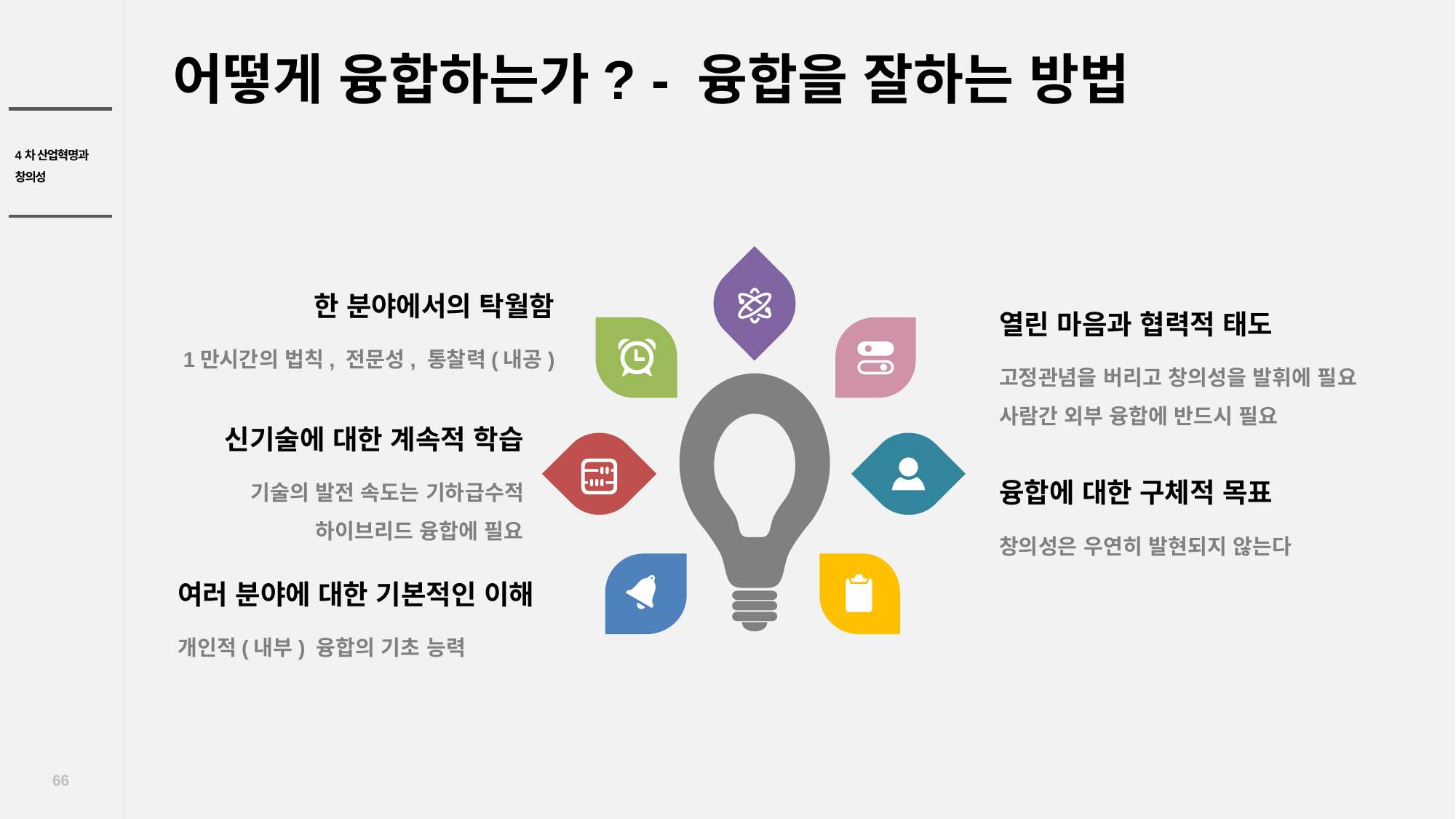

어떻게 융합하는가? - 융합을 잘하는 방법

한 분야에서의 탁월함
1만시간의 법칙, 전문성, 통찰력(내공)
열린 마음과 협력적 태도
고정관념을 버리고 창의성을 발휘에 필요
사람간 외부 융합에 반드시 필요
신기술에 대한 계속적 학습
기술의 발전 속도는 기하급수적
하이브리드 융합에 필요
융합에 대한 구체적 목표
창의성은 우연히 발현되지 않는다
여러 분야에 대한 기본적인 이해
개인적(내부) 융합의 기초 능력
66